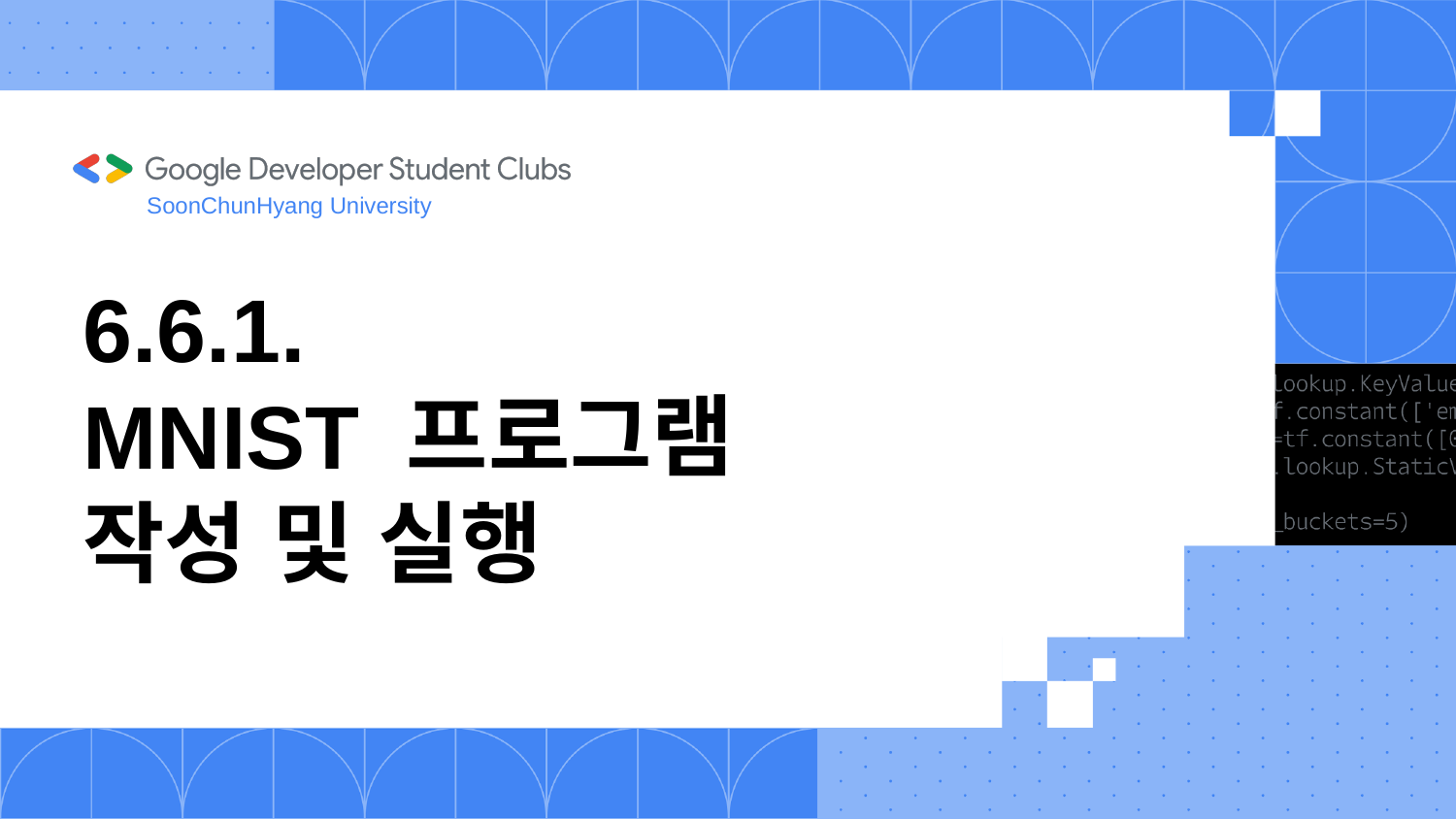

SoonChunHyang University
# 6.6.1. MNIST 프로그램 작성 및 실행